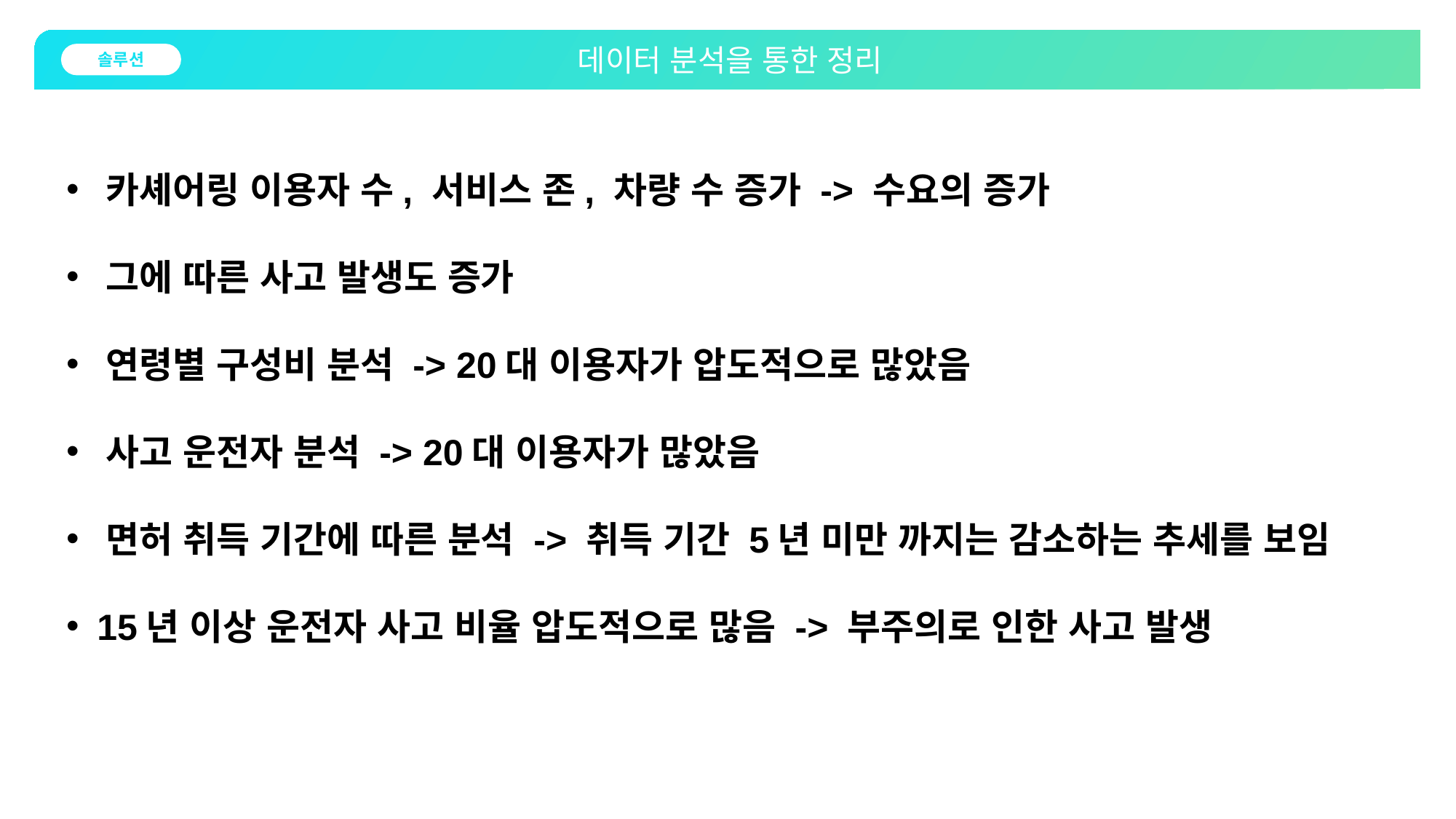

데이터 분석을 통한 정리
솔루션
 카셰어링 이용자 수, 서비스 존, 차량 수 증가 -> 수요의 증가

 그에 따른 사고 발생도 증가

 연령별 구성비 분석 -> 20대 이용자가 압도적으로 많았음

 사고 운전자 분석 -> 20대 이용자가 많았음

 면허 취득 기간에 따른 분석 -> 취득 기간 5년 미만 까지는 감소하는 추세를 보임

 15년 이상 운전자 사고 비율 압도적으로 많음 -> 부주의로 인한 사고 발생